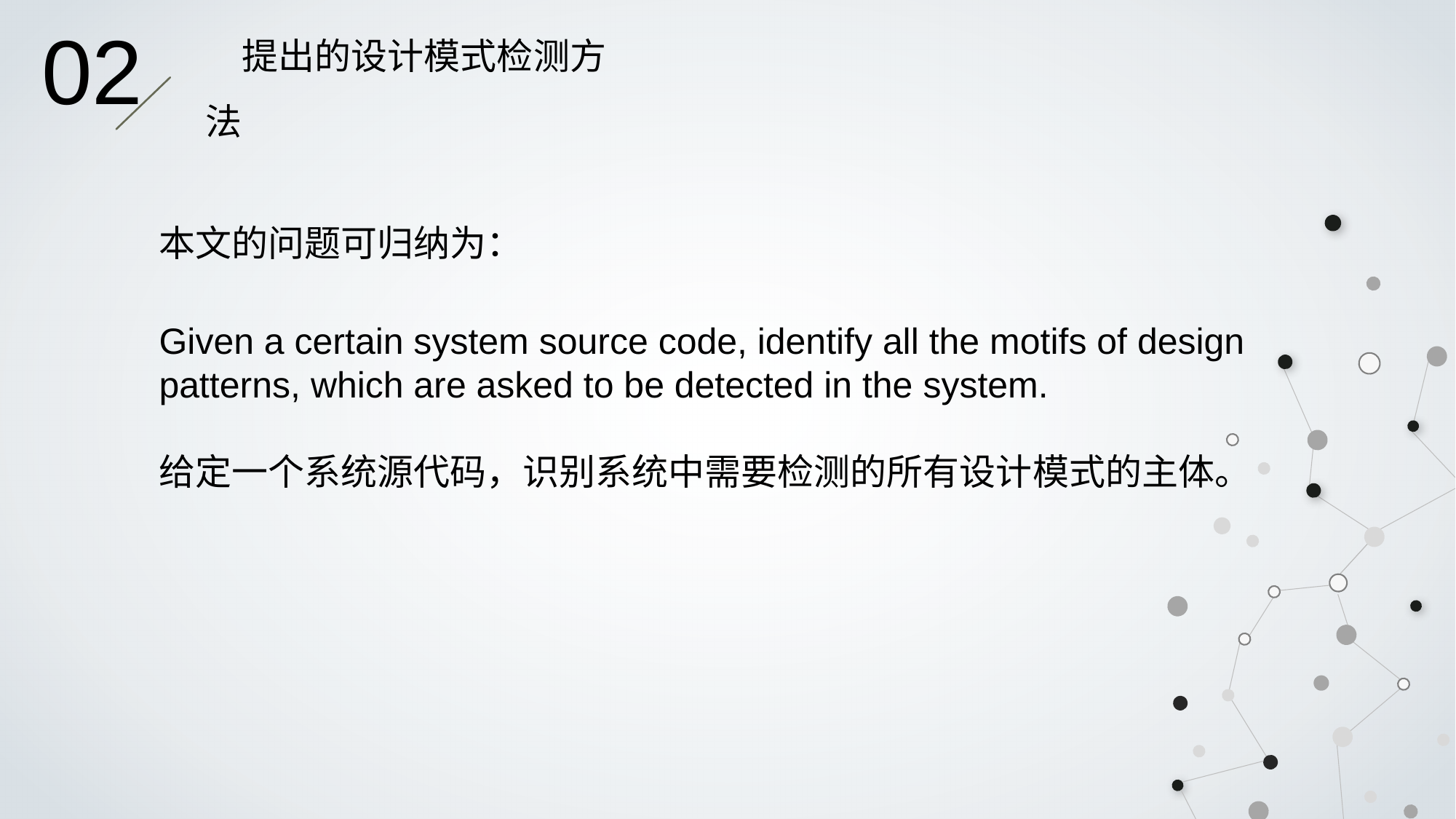

提出的设计模式检测方法
02

本文的问题可归纳为：

Given a certain system source code, identify all the motifs of design patterns, which are asked to be detected in the system.

给定一个系统源代码，识别系统中需要检测的所有设计模式的主体。